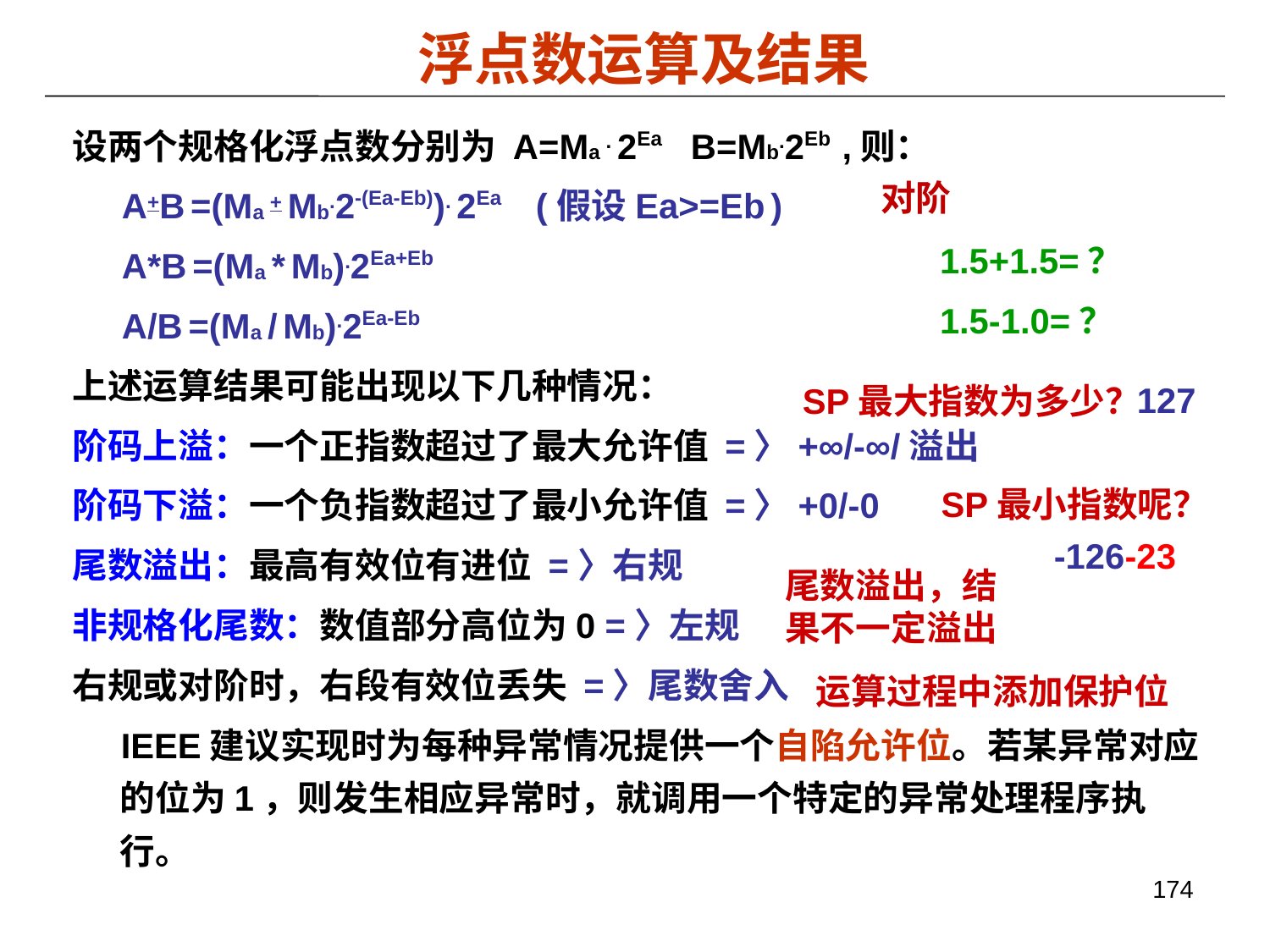

浮点数运算及结果
设两个规格化浮点数分别为 A=Ma . 2Ea     B=Mb.2Eb  ,则：
　　A+B =(Ma + Mb.2-(Ea-Eb)). 2Ea      (假设Ea>=Eb )
　　A*B =(Ma * Mb).2Ea+Eb
　　A/B =(Ma / Mb).2Ea-Eb
上述运算结果可能出现以下几种情况：
阶码上溢：一个正指数超过了最大允许值 =〉+∞/-∞/溢出
阶码下溢：一个负指数超过了最小允许值 =〉+0/-0
尾数溢出：最高有效位有进位 =〉右规
非规格化尾数：数值部分高位为0 =〉左规
右规或对阶时，右段有效位丢失 =〉尾数舍入
     IEEE建议实现时为每种异常情况提供一个自陷允许位。若某异常对应的位为1，则发生相应异常时，就调用一个特定的异常处理程序执行。

对阶
1.5+1.5=？
1.5-1.0=？
127
SP最大指数为多少？
SP最小指数呢？
-126-23
尾数溢出，结果不一定溢出
运算过程中添加保护位
174